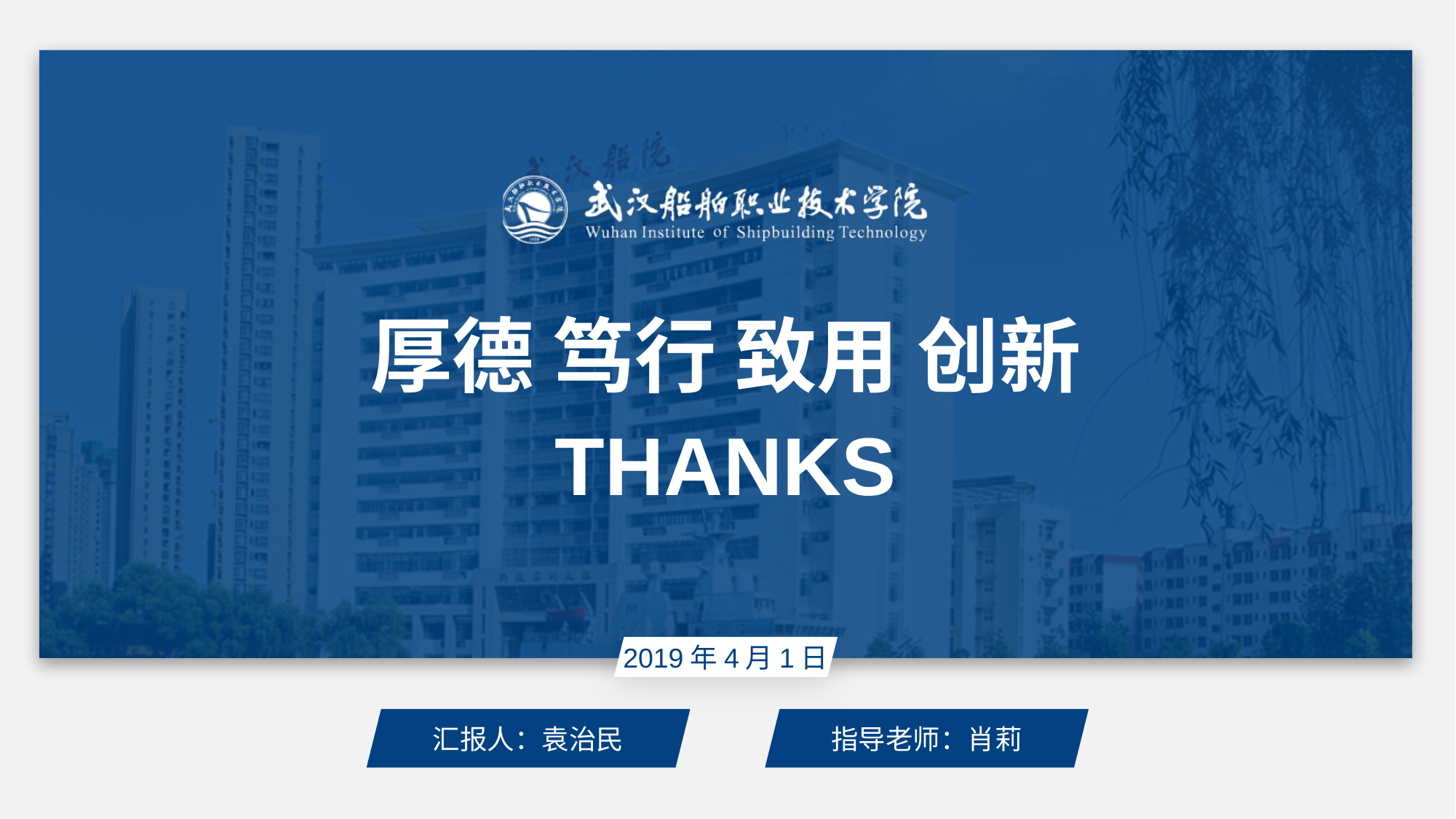

厚德 笃行 致用 创新
THANKS
2019年4月1日
汇报人：袁治民
指导老师：肖莉